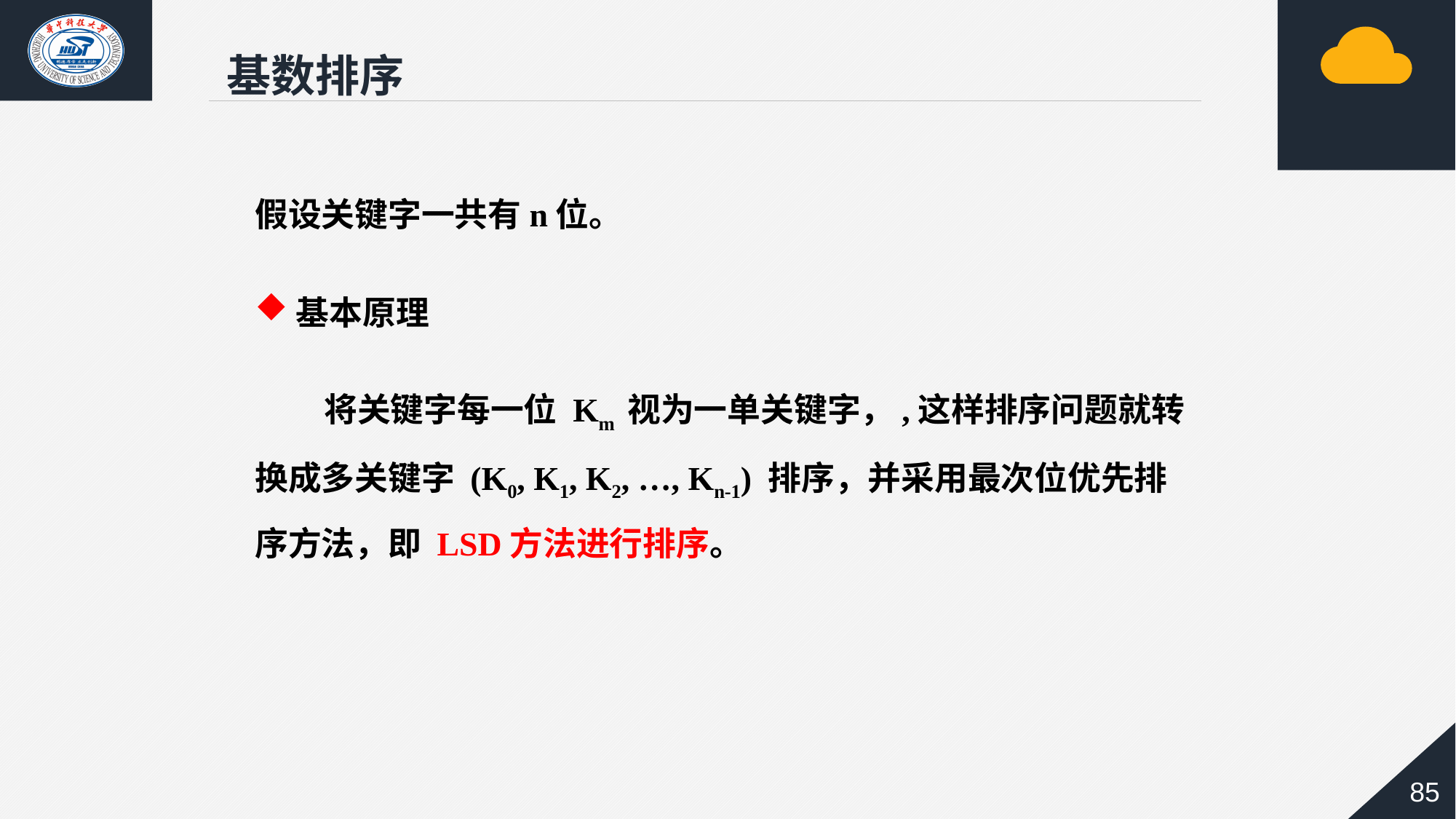

基数排序
假设关键字一共有n位。
基本原理
        将关键字每一位 Km 视为一单关键字，,这样排序问题就转换成多关键字 (K0, K1, K2, …, Kn-1) 排序，并采用最次位优先排序方法，即 LSD方法进行排序。